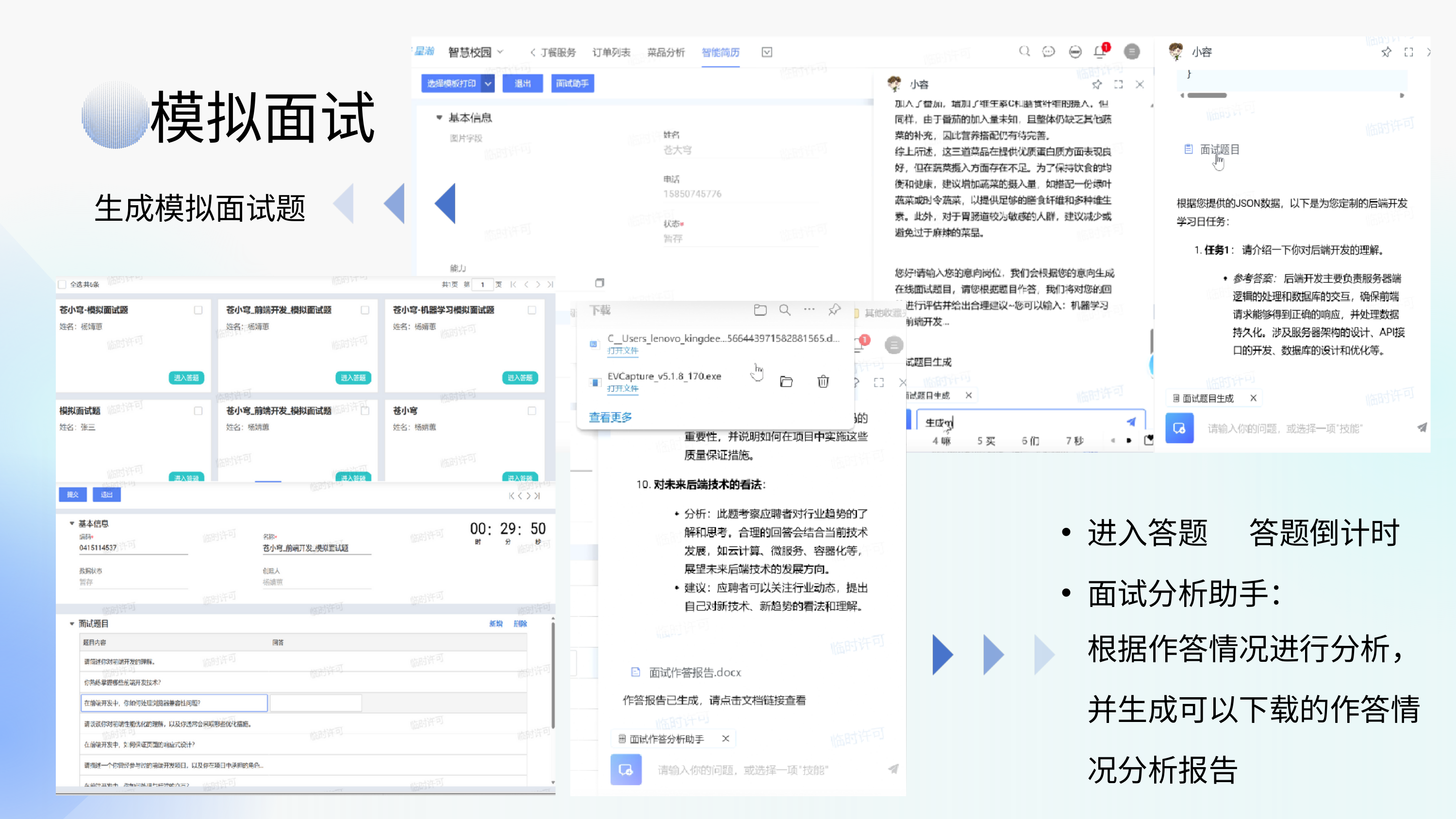

模拟面试

生成模拟面试题

进入答题      答题倒计时
面试分析助手：
根据作答情况进行分析，并生成可以下载的作答情况分析报告